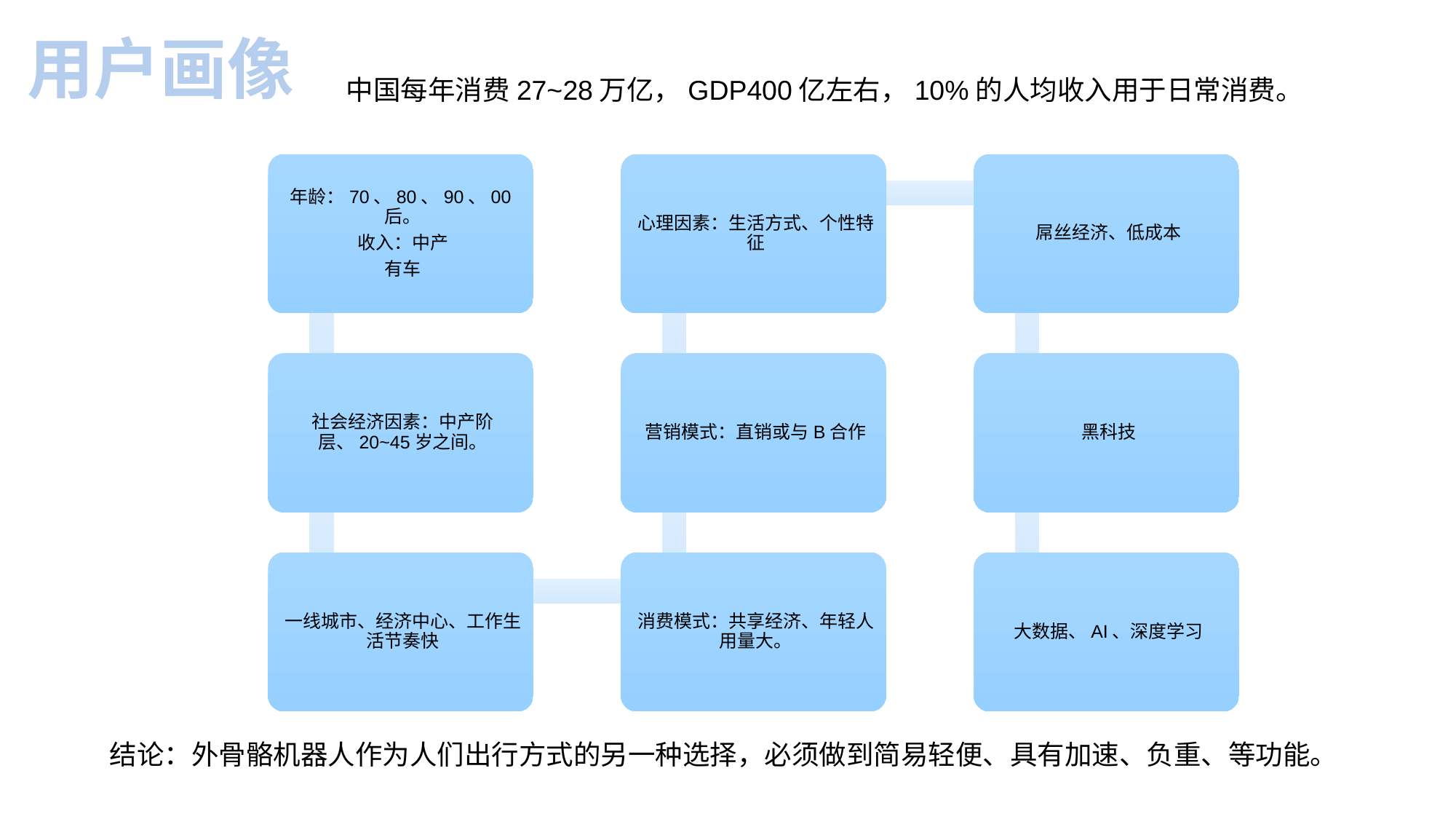

用户画像
中国每年消费27~28万亿，GDP400亿左右，10%的人均收入用于日常消费。
年龄：70、80、90、00后。
收入：中产
有车
社会经济因素：中产阶层、20~45岁之间。
一线城市、经济中心、工作生活节奏快
消费模式：共享经济、年轻人用量大。
营销模式：直销或与B合作
心理因素：生活方式、个性特征
屌丝经济、低成本
黑科技
大数据、AI、深度学习
结论：外骨骼机器人作为人们出行方式的另一种选择，必须做到简易轻便、具有加速、负重、等功能。